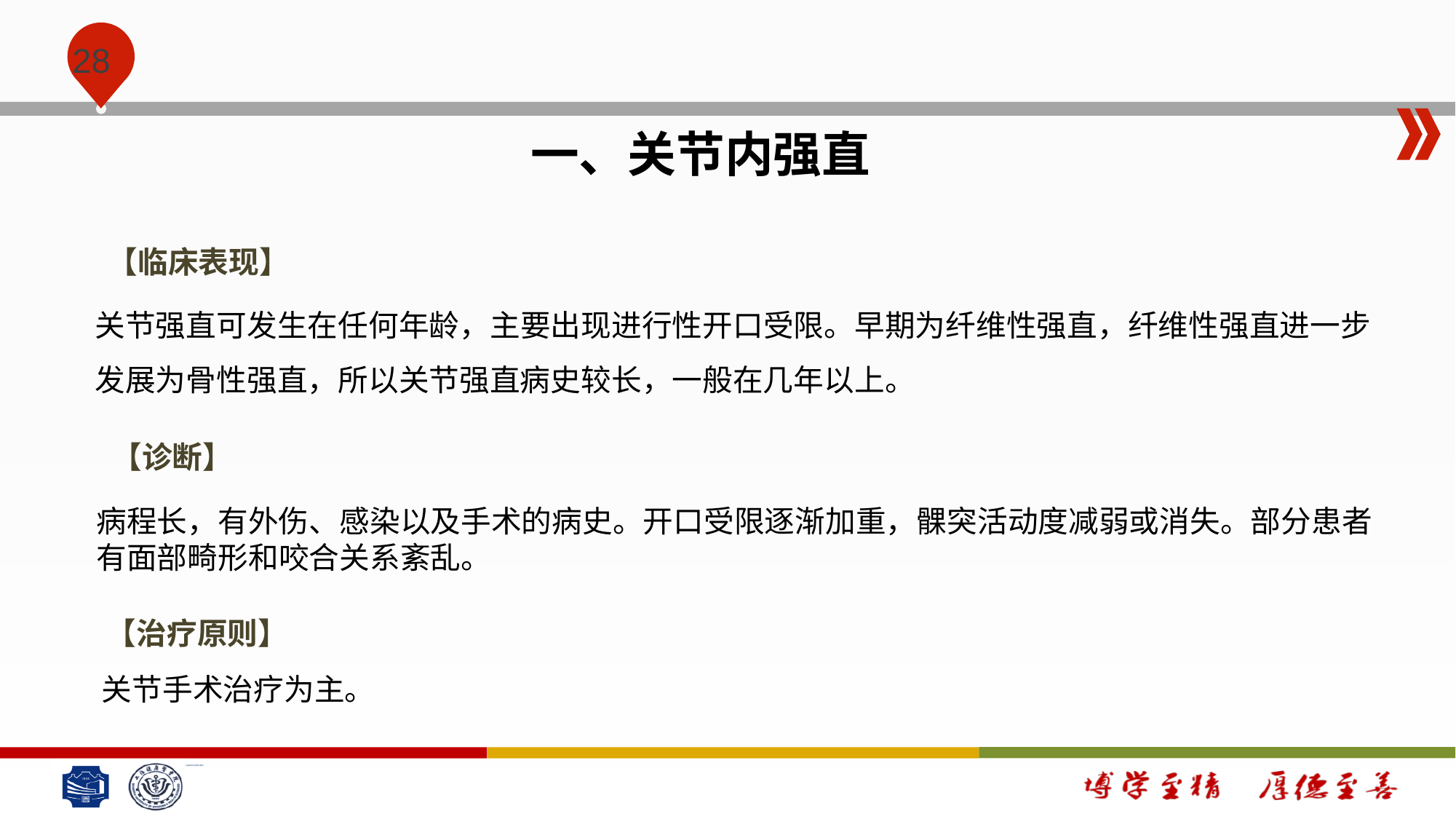

#
一、关节内强直
【临床表现】
关节强直可发生在任何年龄，主要出现进行性开口受限。早期为纤维性强直，纤维性强直进一步
发展为骨性强直，所以关节强直病史较长，一般在几年以上。
【诊断】
病程长，有外伤、感染以及手术的病史。开口受限逐渐加重，髁突活动度减弱或消失。部分患者有面部畸形和咬合关系紊乱。
【治疗原则】
关节手术治疗为主。